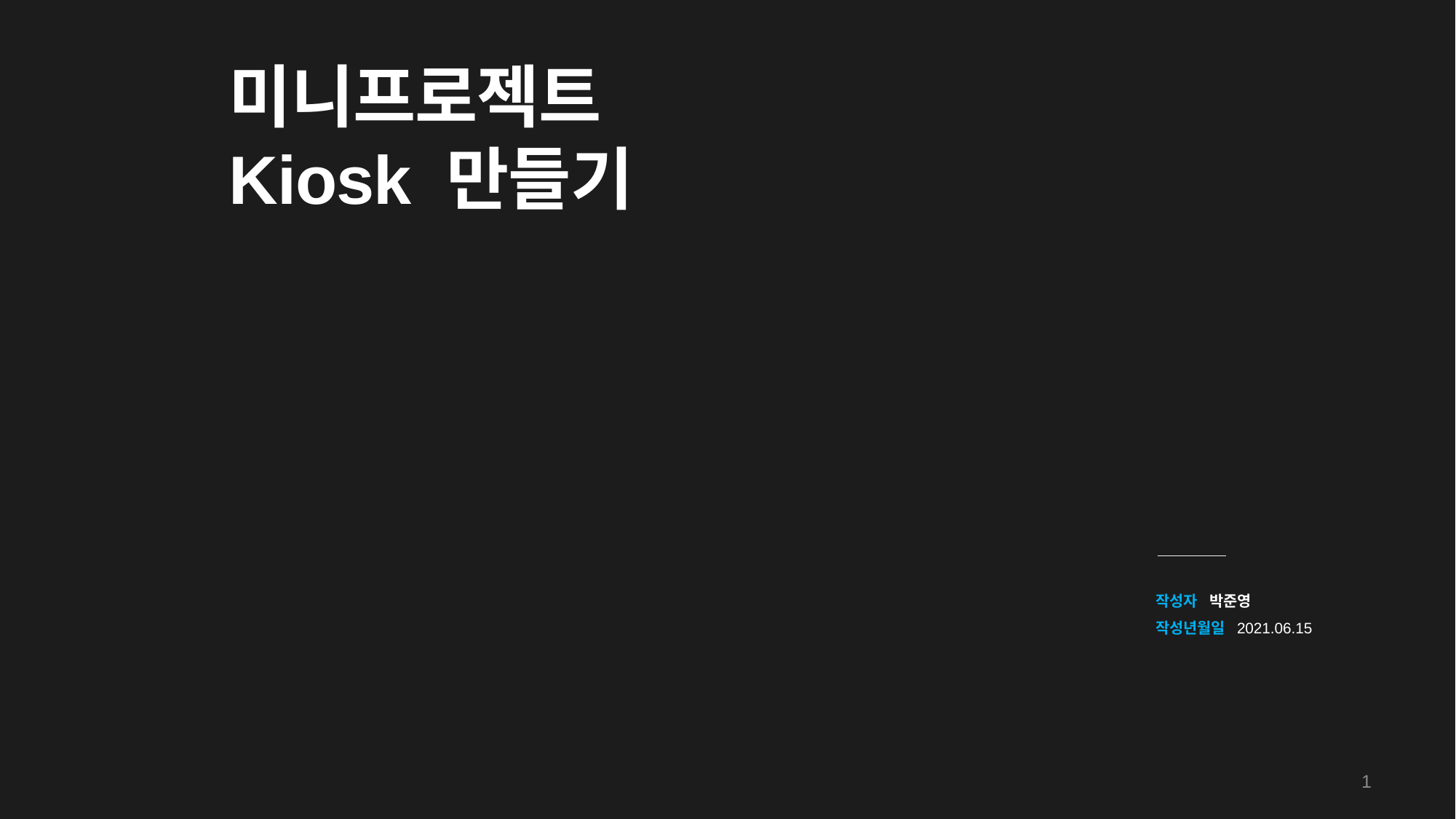

# 미니프로젝트 Kiosk 만들기
작성자   박준영
작성년월일  2021.06.15

1